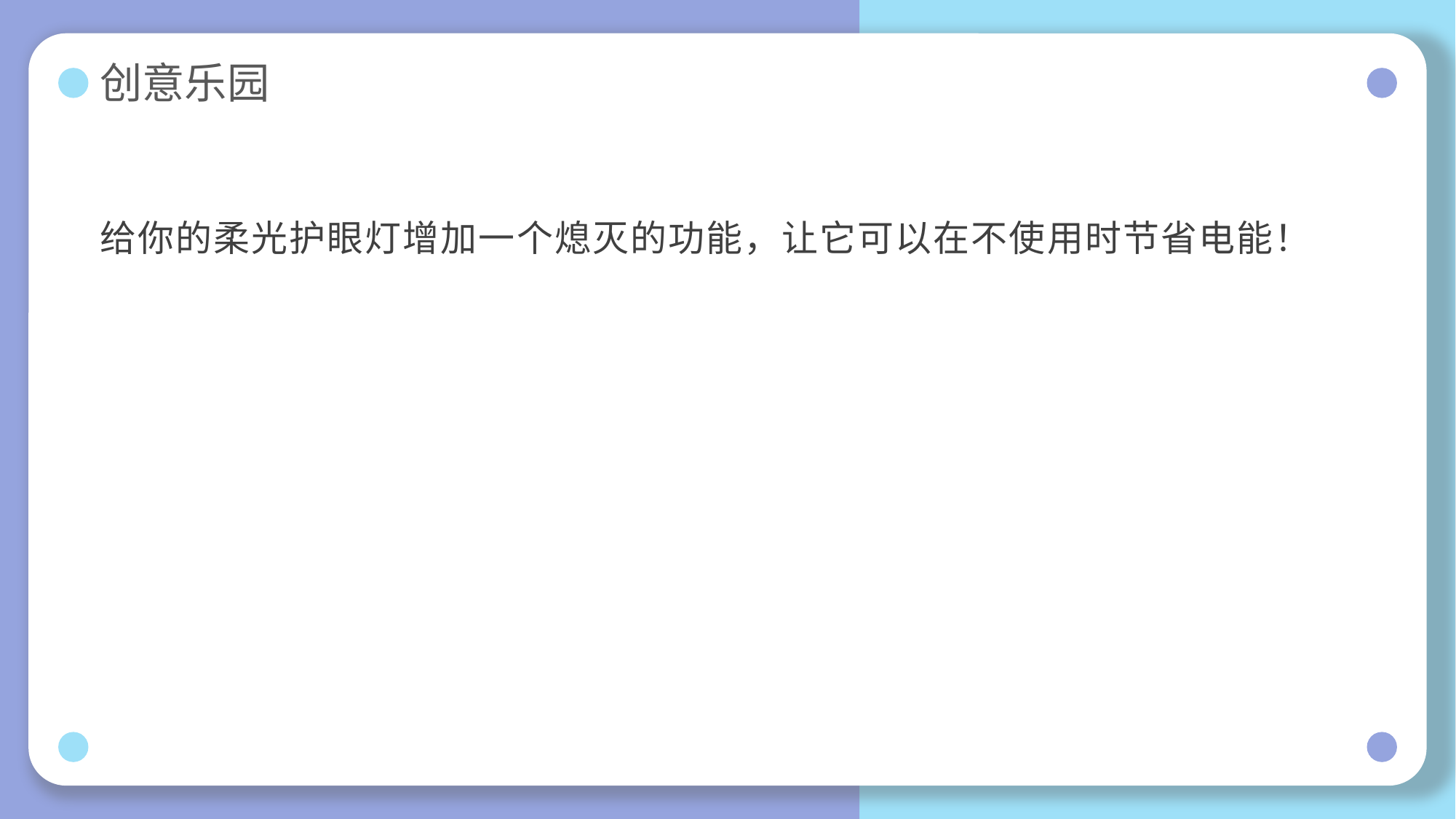

# 创意乐园
给你的柔光护眼灯增加一个熄灭的功能，让它可以在不使用时节省电能！